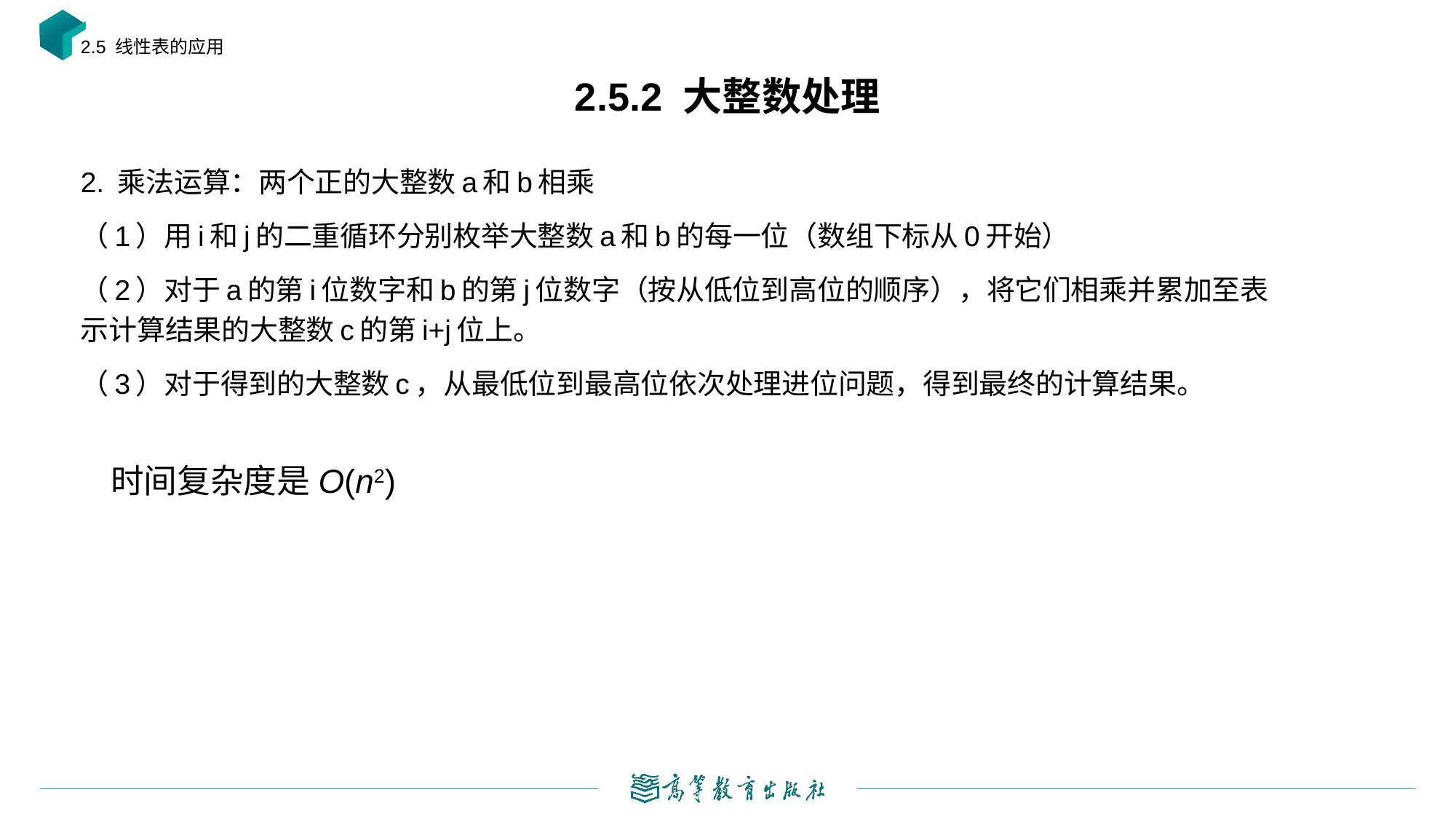

2.5 线性表的应用

# 2.5.2 大整数处理
2. 乘法运算：两个正的大整数a和b相乘
（1）用i和j的二重循环分别枚举大整数a和b的每一位（数组下标从0开始）
（2）对于a的第i位数字和b的第j位数字（按从低位到高位的顺序），将它们相乘并累加至表示计算结果的大整数c的第i+j位上。
（3）对于得到的大整数c，从最低位到最高位依次处理进位问题，得到最终的计算结果。
时间复杂度是O(n2)